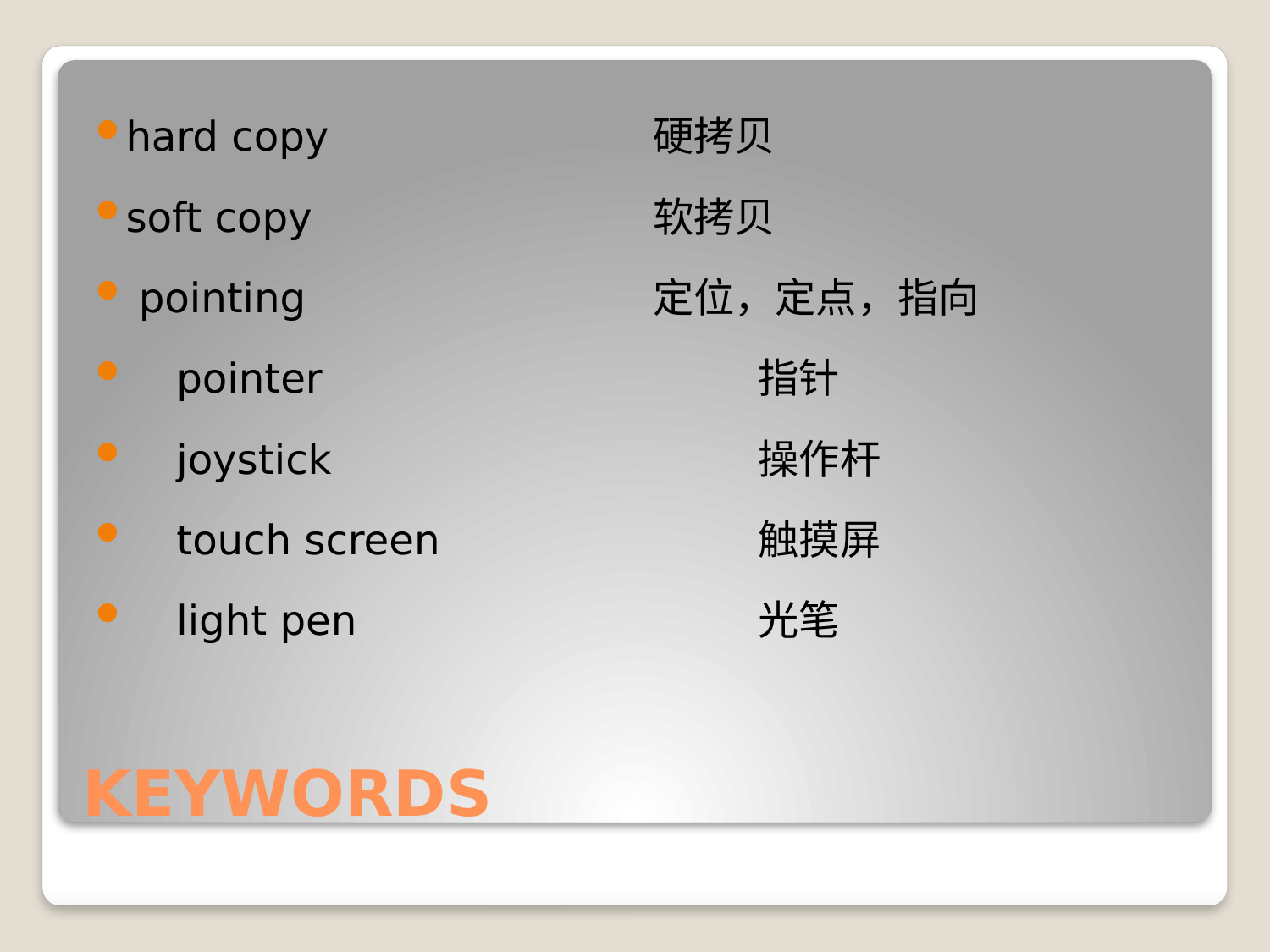

hard copy                       	硬拷贝
soft copy                        	软拷贝
 pointing                     	定位，定点，指向
　pointer                          	指针
　joystick                         	操作杆
　touch screen                    	触摸屏
　light pen                        	光笔

# KEYWORDS